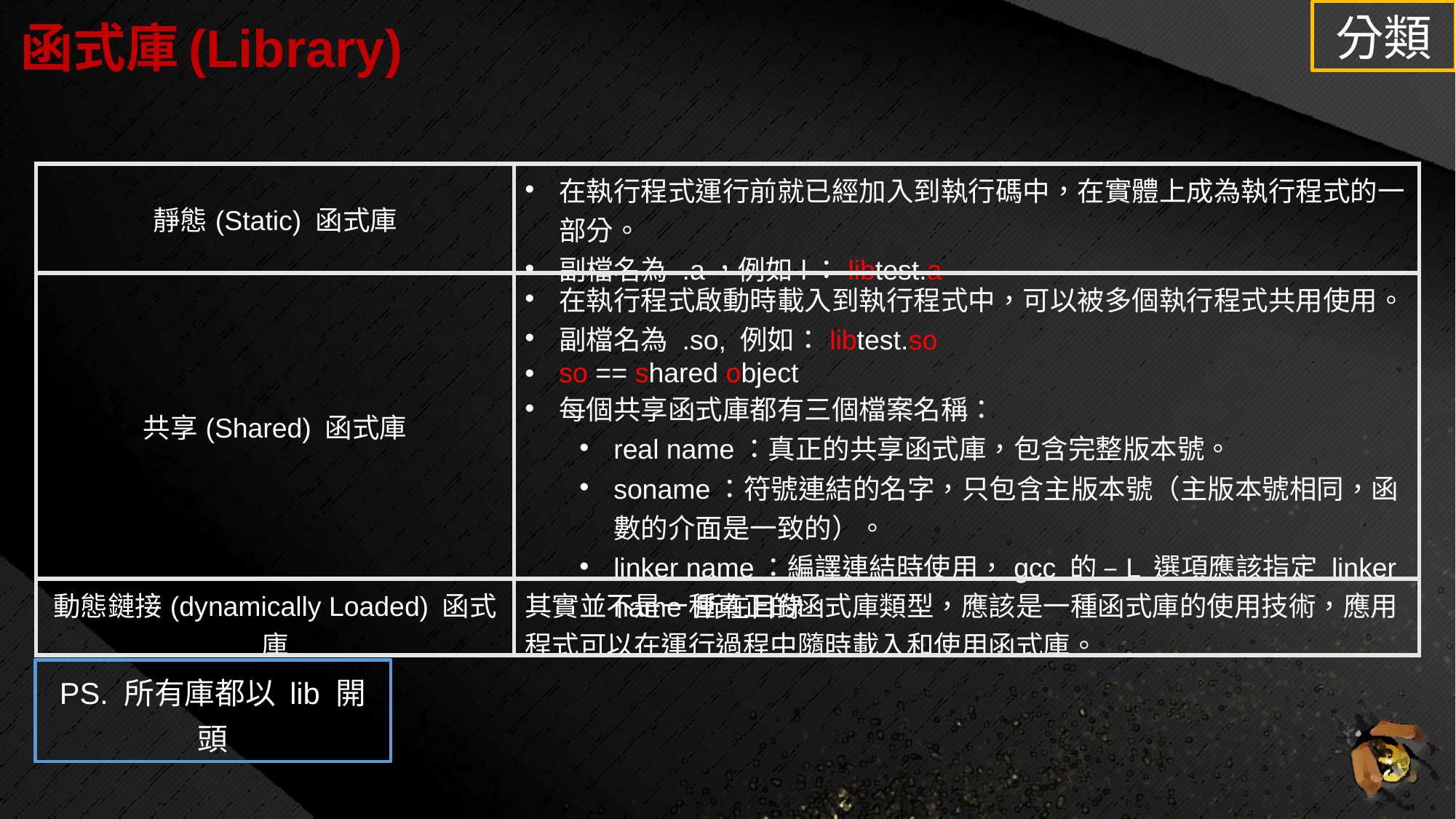

# 函式庫(Library)
分類
| 靜態(Static) 函式庫 | 在執行程式運行前就已經加入到執行碼中，在實體上成為執行程式的一部分。 副檔名為 .a，例如l：libtest.a |
| --- | --- |
| 共享(Shared) 函式庫 | 在執行程式啟動時載入到執行程式中，可以被多個執行程式共用使用。 副檔名為 .so, 例如：libtest.so so == shared object 每個共享函式庫都有三個檔案名稱： real name：真正的共享函式庫，包含完整版本號。 soname：符號連結的名字，只包含主版本號（主版本號相同，函數的介面是一致的）。 linker name：編譯連結時使用，gcc 的 –L 選項應該指定 linker name 所在目錄。 |
| 動態鏈接(dynamically Loaded) 函式庫 | 其實並不是一種真正的函式庫類型，應該是一種函式庫的使用技術，應用程式可以在運行過程中隨時載入和使用函式庫。 |
PS. 所有庫都以 lib 開頭